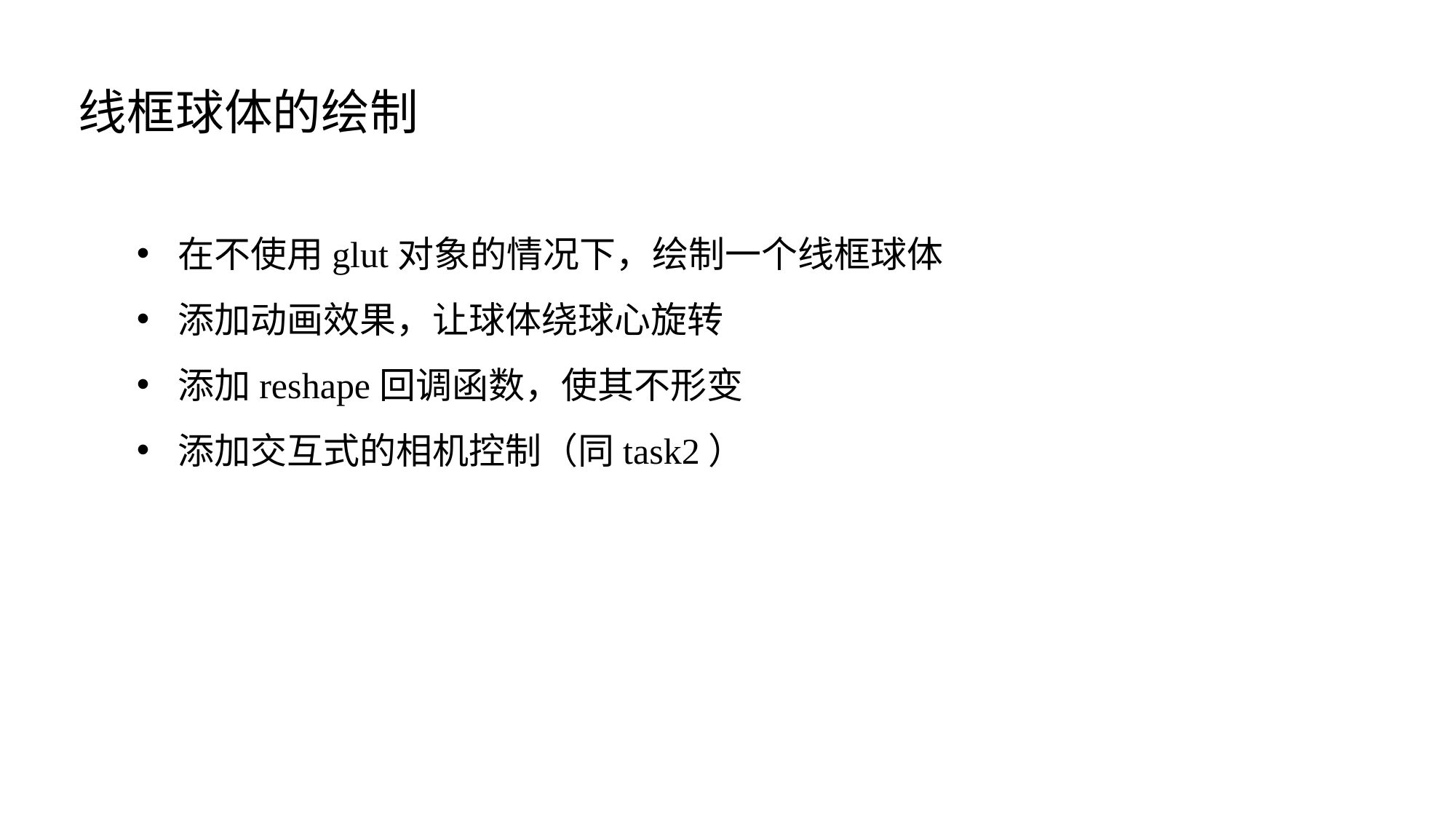

线框球体的绘制
在不使用glut对象的情况下，绘制一个线框球体
添加动画效果，让球体绕球心旋转
添加reshape回调函数，使其不形变
添加交互式的相机控制（同task2）